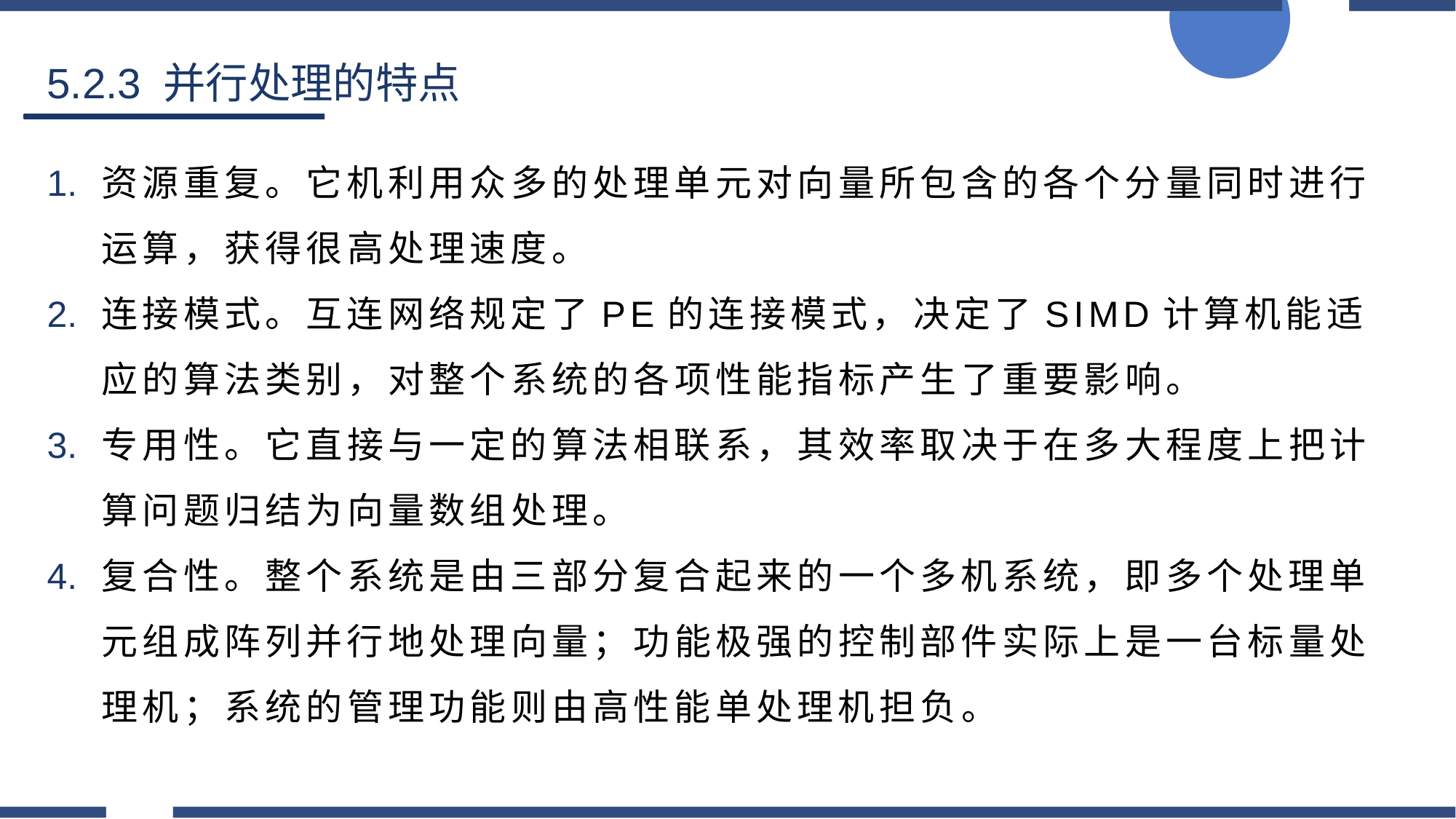

5.2.3 并行处理的特点
资源重复。它机利用众多的处理单元对向量所包含的各个分量同时进行运算，获得很高处理速度。
连接模式。互连网络规定了PE的连接模式，决定了SIMD计算机能适应的算法类别，对整个系统的各项性能指标产生了重要影响。
专用性。它直接与一定的算法相联系，其效率取决于在多大程度上把计算问题归结为向量数组处理。
复合性。整个系统是由三部分复合起来的一个多机系统，即多个处理单元组成阵列并行地处理向量；功能极强的控制部件实际上是一台标量处理机；系统的管理功能则由高性能单处理机担负。

17